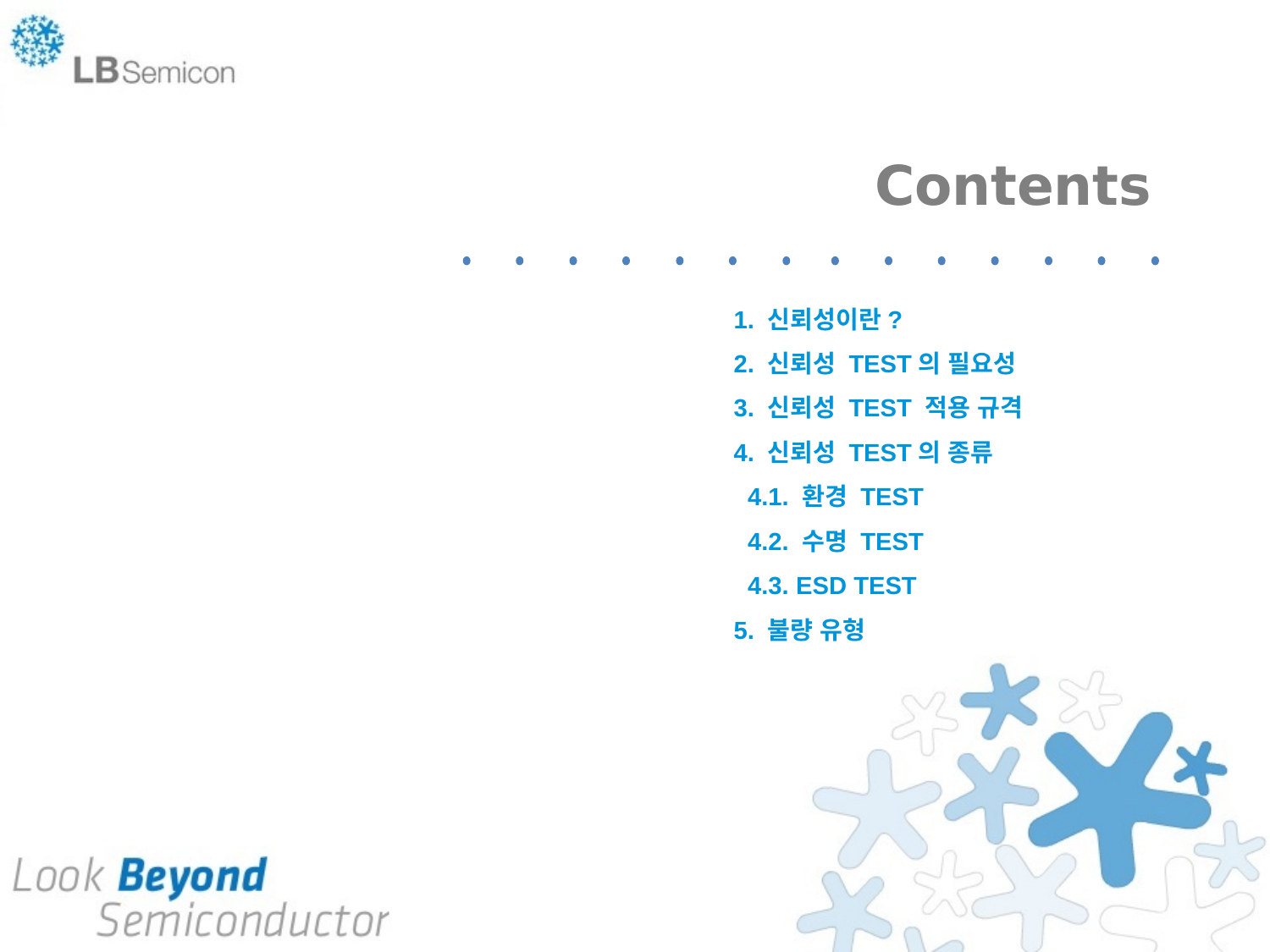

Contents

1. 신뢰성이란?
2. 신뢰성 TEST의 필요성
3. 신뢰성 TEST 적용 규격
4. 신뢰성 TEST의 종류
  4.1. 환경 TEST
  4.2. 수명 TEST
  4.3. ESD TEST
5. 불량 유형